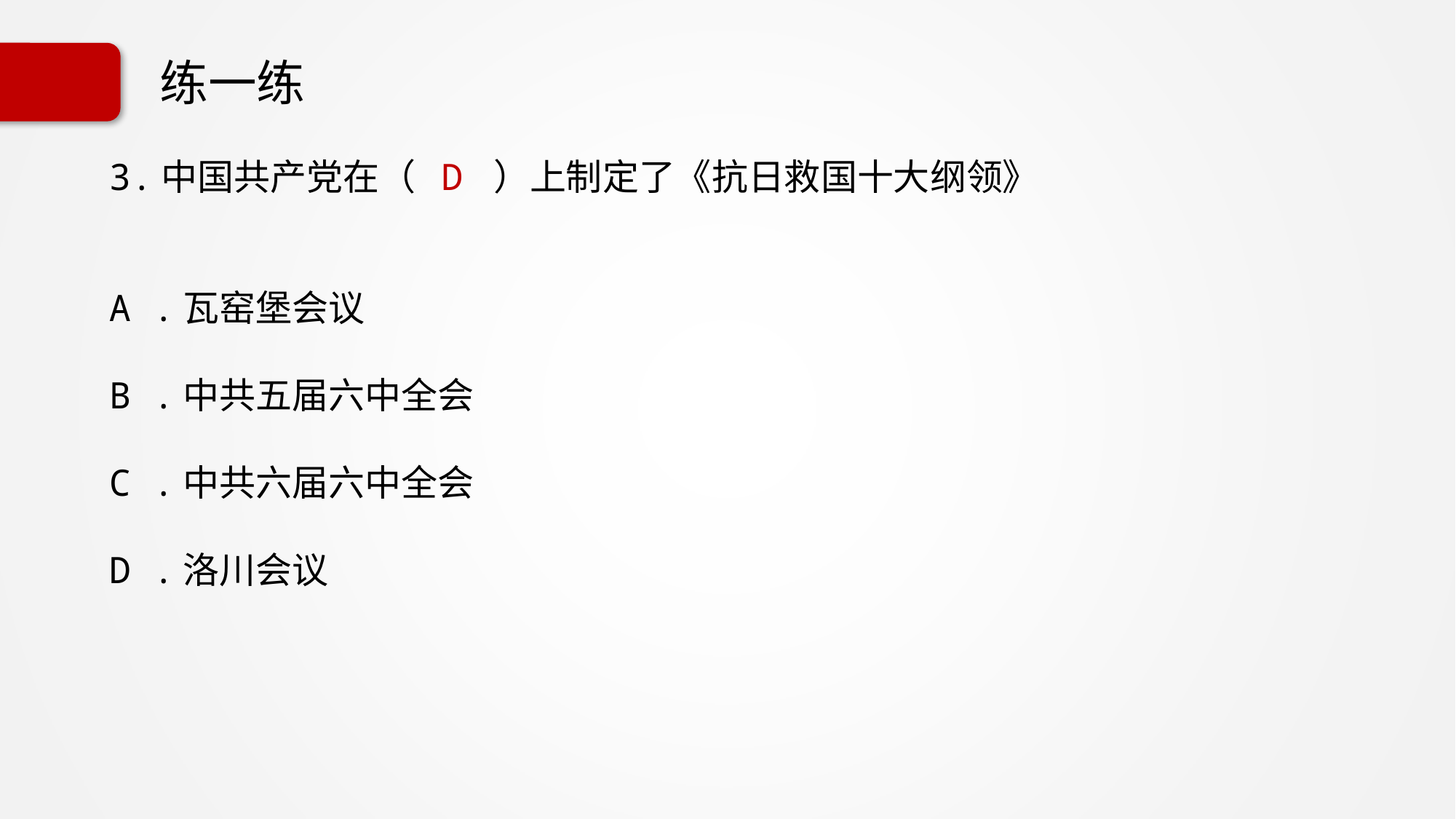

# 练一练
3.中国共产党在（  D ）上制定了《抗日救国十大纲领》

A .瓦窑堡会议

B .中共五届六中全会

C .中共六届六中全会

D .洛川会议